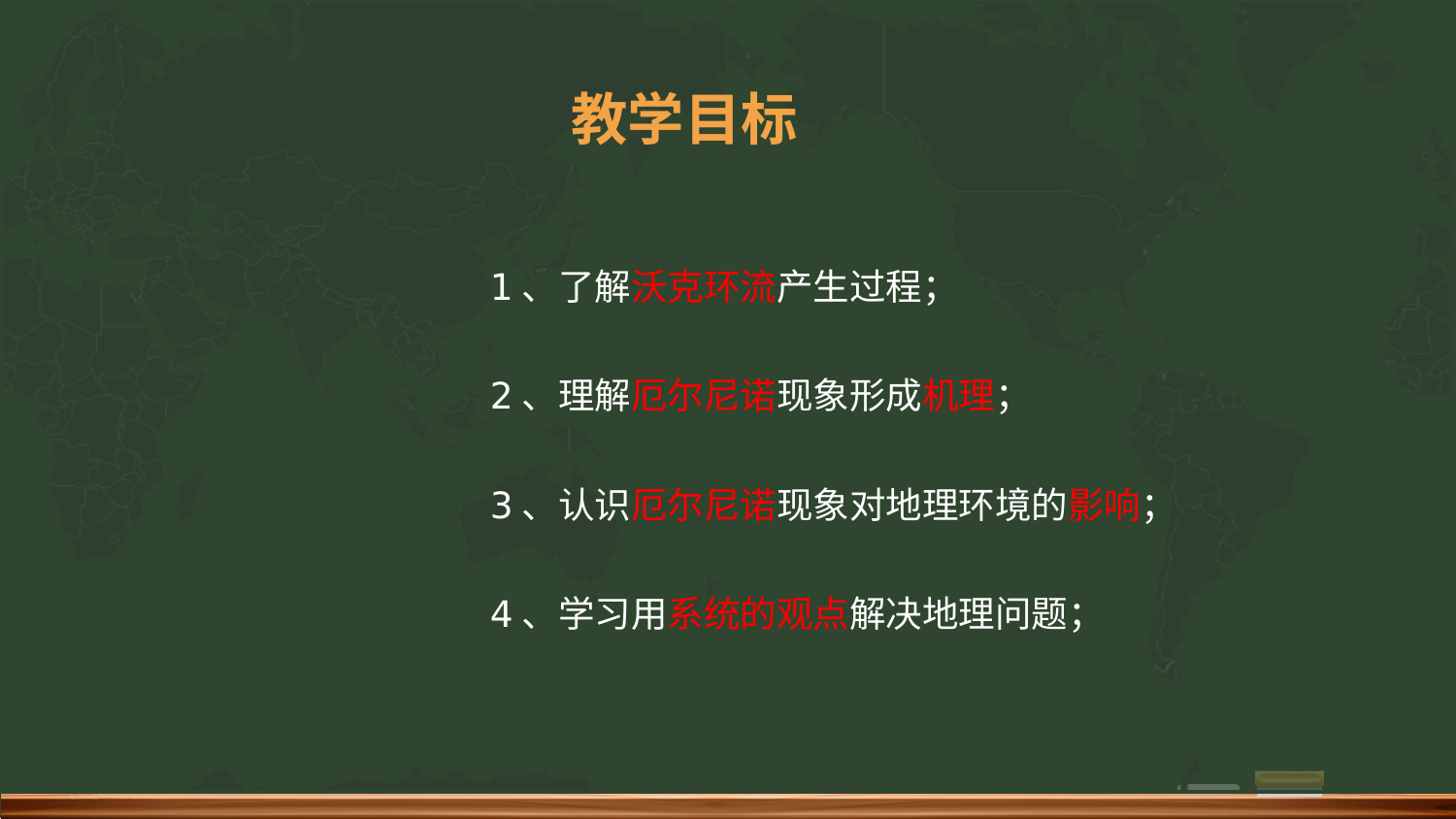

教学目标
1、了解沃克环流产生过程；
2、理解厄尔尼诺现象形成机理；
3、认识厄尔尼诺现象对地理环境的影响；
4、学习用系统的观点解决地理问题；